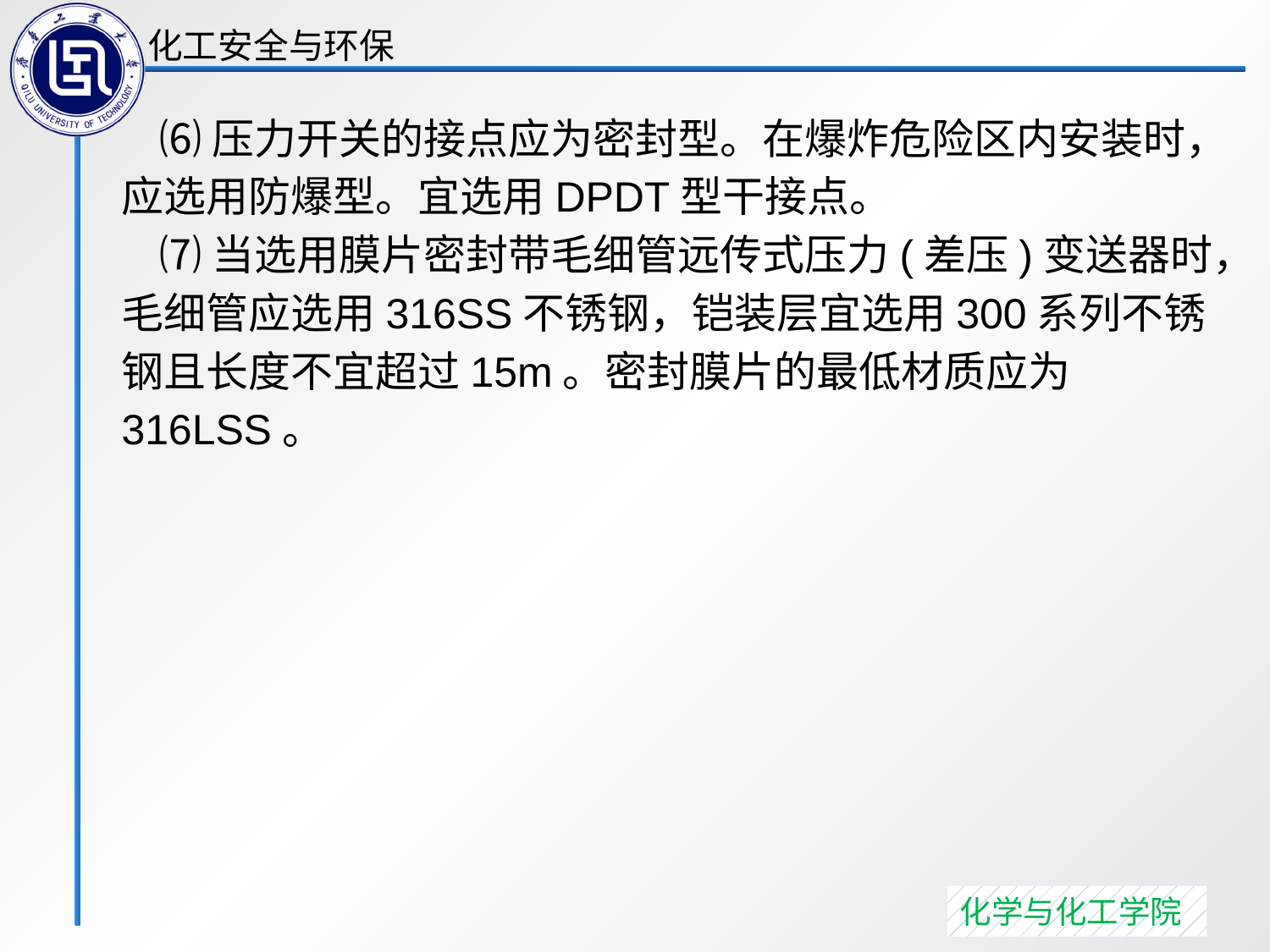

⑹压力开关的接点应为密封型。在爆炸危险区内安装时，应选用防爆型。宜选用DPDT型干接点。
    ⑺当选用膜片密封带毛细管远传式压力(差压)变送器时，毛细管应选用316SS不锈钢，铠装层宜选用300系列不锈钢且长度不宜超过15m。密封膜片的最低材质应为316LSS。